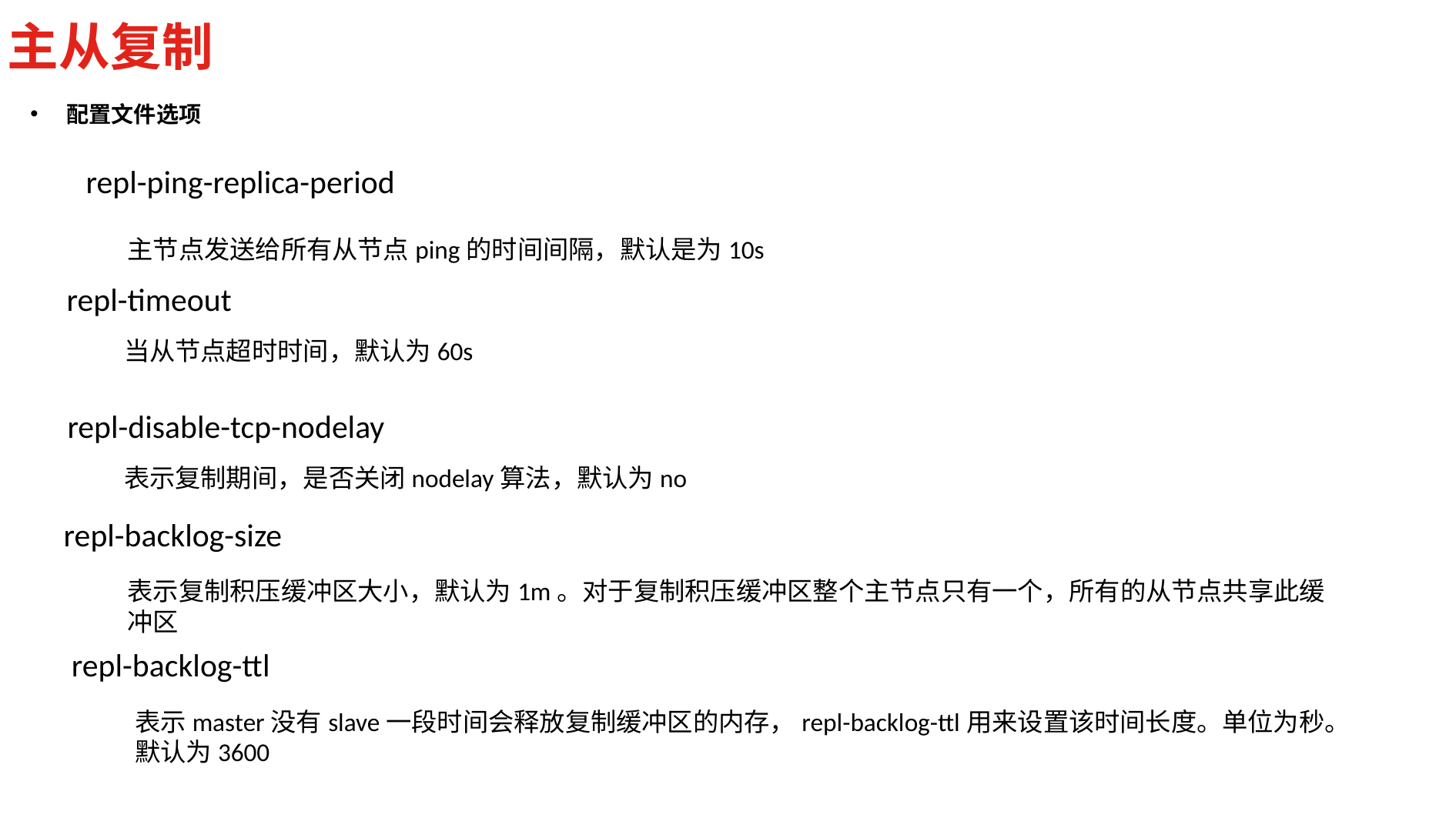

主从复制
配置文件选项
repl-ping-replica-period
主节点发送给所有从节点ping的时间间隔，默认是为10s
repl-timeout
当从节点超时时间，默认为60s
repl-disable-tcp-nodelay
表示复制期间，是否关闭nodelay算法，默认为no
repl-backlog-size
表示复制积压缓冲区大小，默认为1m。对于复制积压缓冲区整个主节点只有一个，所有的从节点共享此缓冲区
repl-backlog-ttl
表示master没有slave一段时间会释放复制缓冲区的内存，repl-backlog-ttl用来设置该时间长度。单位为秒。默认为3600